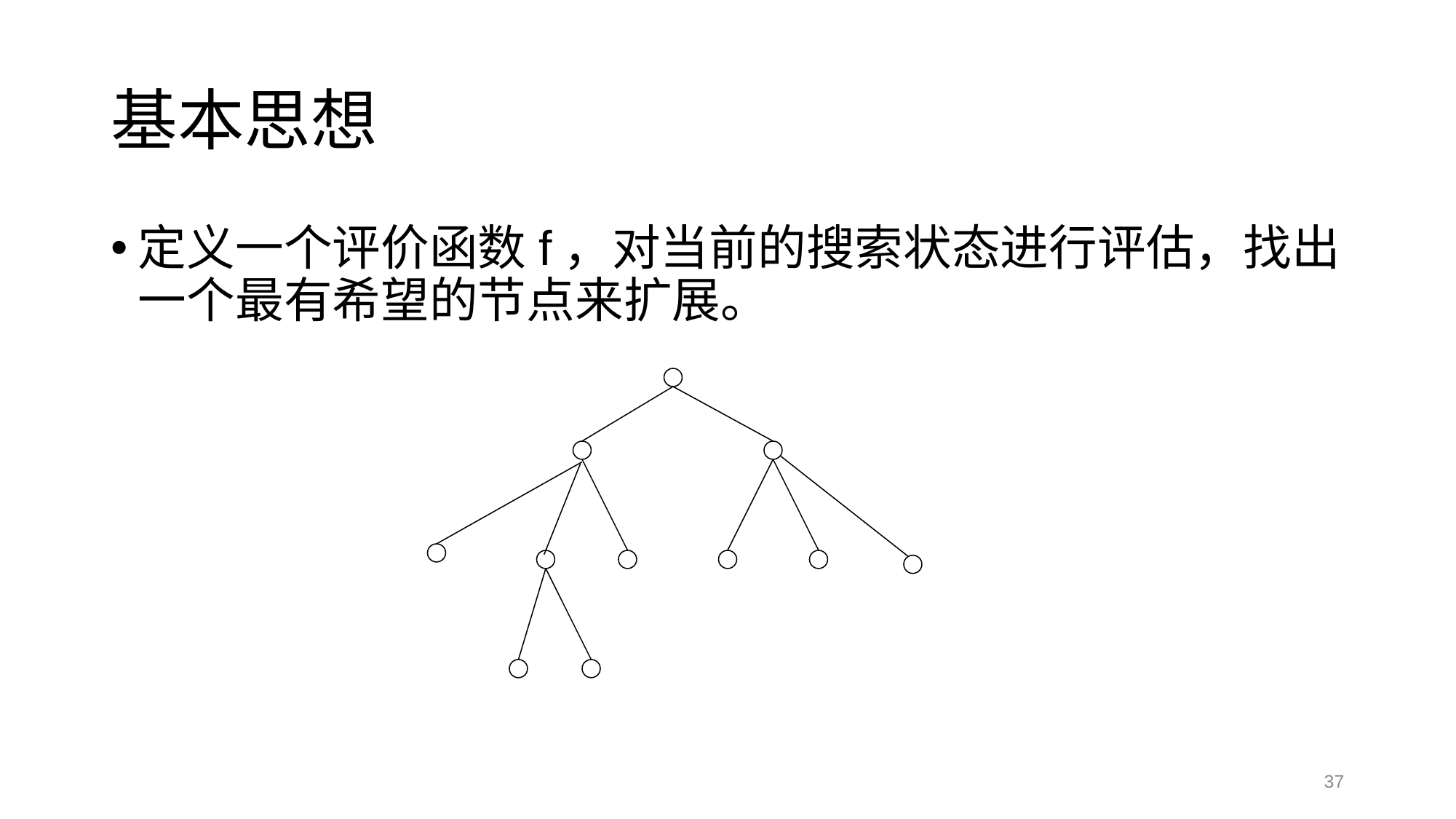

# 基本思想
定义一个评价函数f，对当前的搜索状态进行评估，找出一个最有希望的节点来扩展。

37